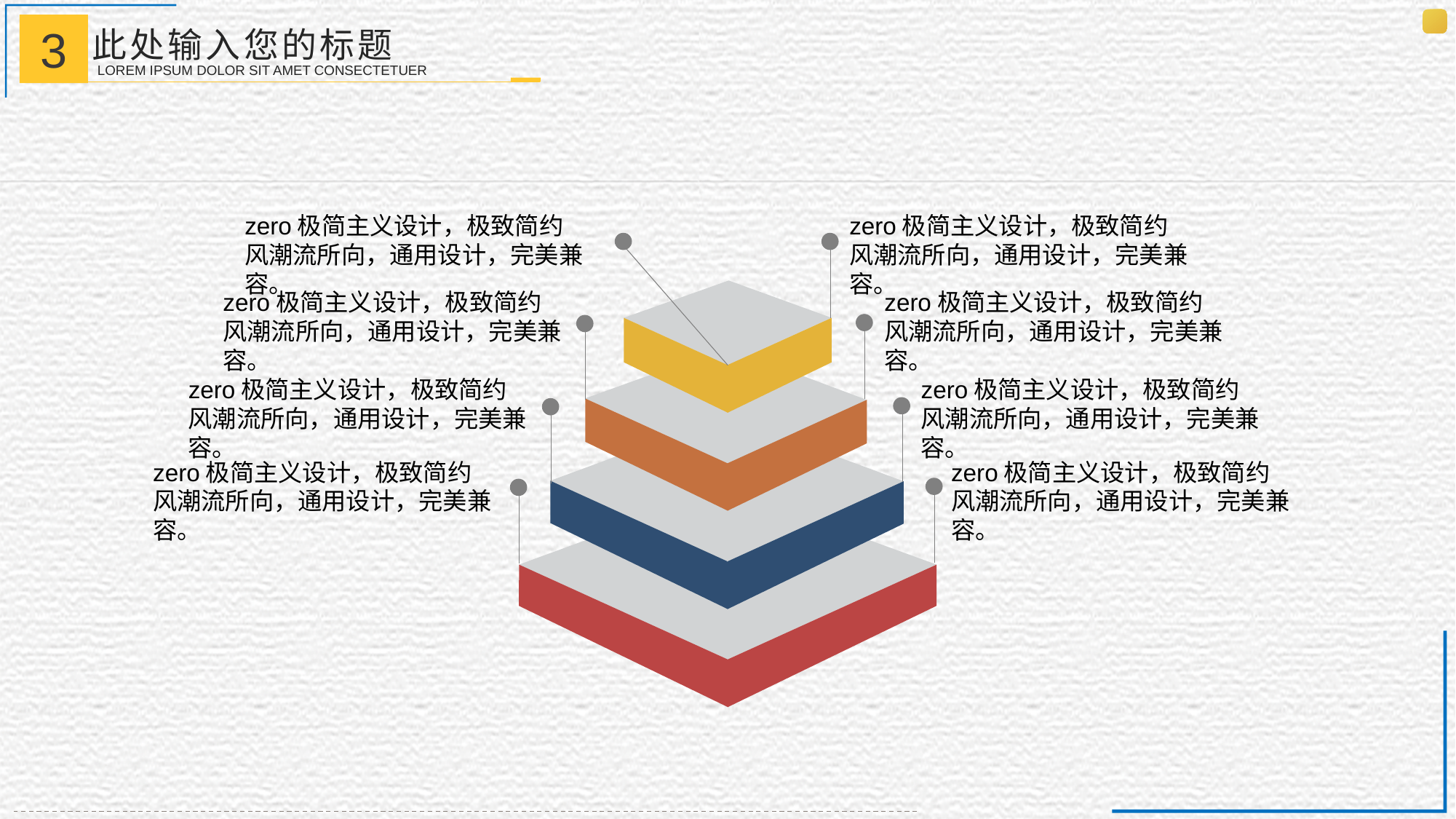

此处输入您的标题
3
LOREM IPSUM DOLOR SIT AMET CONSECTETUER

zero极简主义设计，极致简约风潮流所向，通用设计，完美兼容。
zero极简主义设计，极致简约风潮流所向，通用设计，完美兼容。

zero极简主义设计，极致简约风潮流所向，通用设计，完美兼容。
zero极简主义设计，极致简约风潮流所向，通用设计，完美兼容。

zero极简主义设计，极致简约风潮流所向，通用设计，完美兼容。
zero极简主义设计，极致简约风潮流所向，通用设计，完美兼容。

zero极简主义设计，极致简约风潮流所向，通用设计，完美兼容。
zero极简主义设计，极致简约风潮流所向，通用设计，完美兼容。